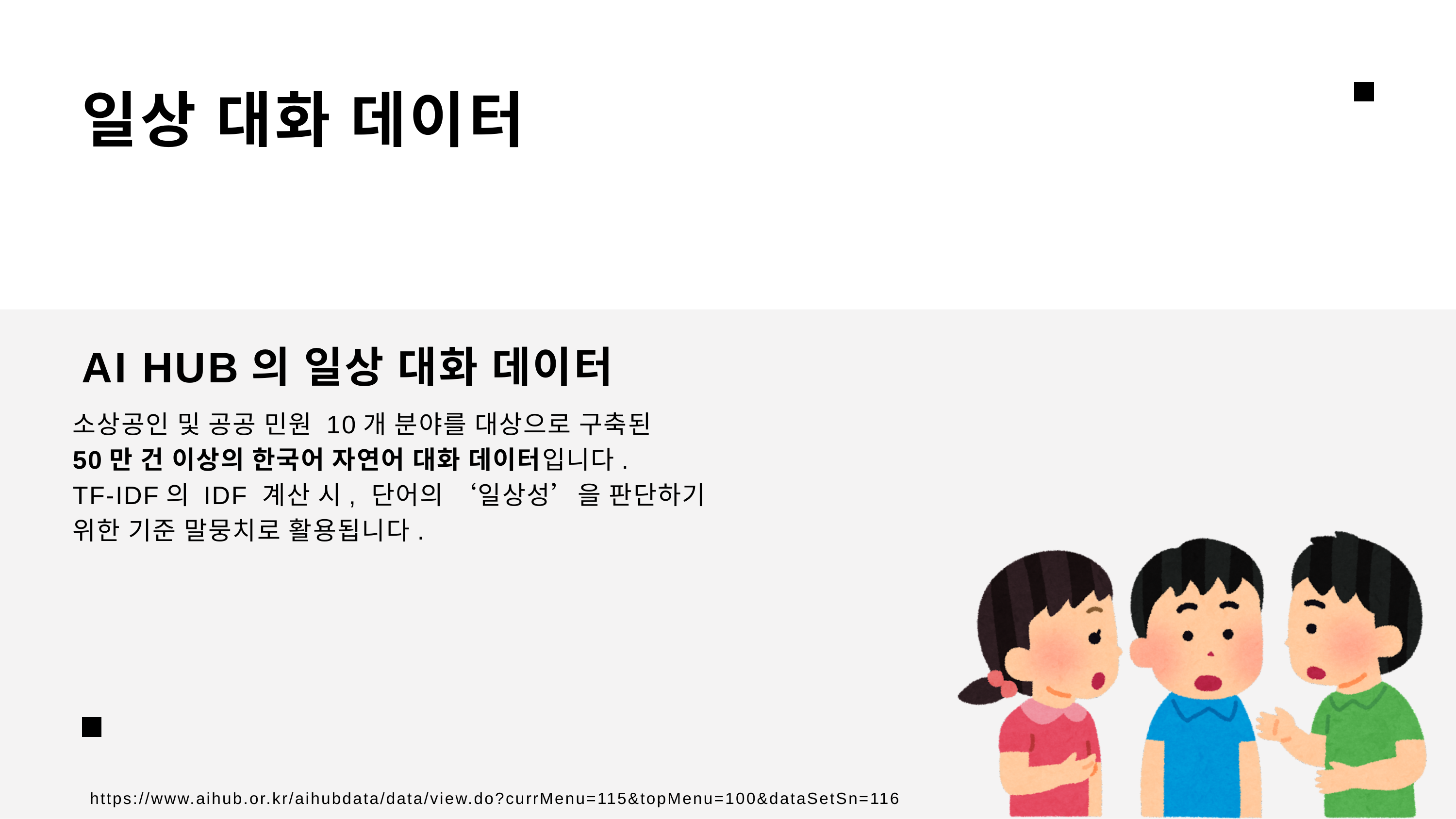

일상 대화 데이터

AI HUB의 일상 대화 데이터
소상공인 및 공공 민원 10개 분야를 대상으로 구축된
50만 건 이상의 한국어 자연어 대화 데이터입니다.
TF-IDF의 IDF 계산 시, 단어의 ‘일상성’을 판단하기 위한 기준 말뭉치로 활용됩니다.

https://www.aihub.or.kr/aihubdata/data/view.do?currMenu=115&topMenu=100&dataSetSn=116